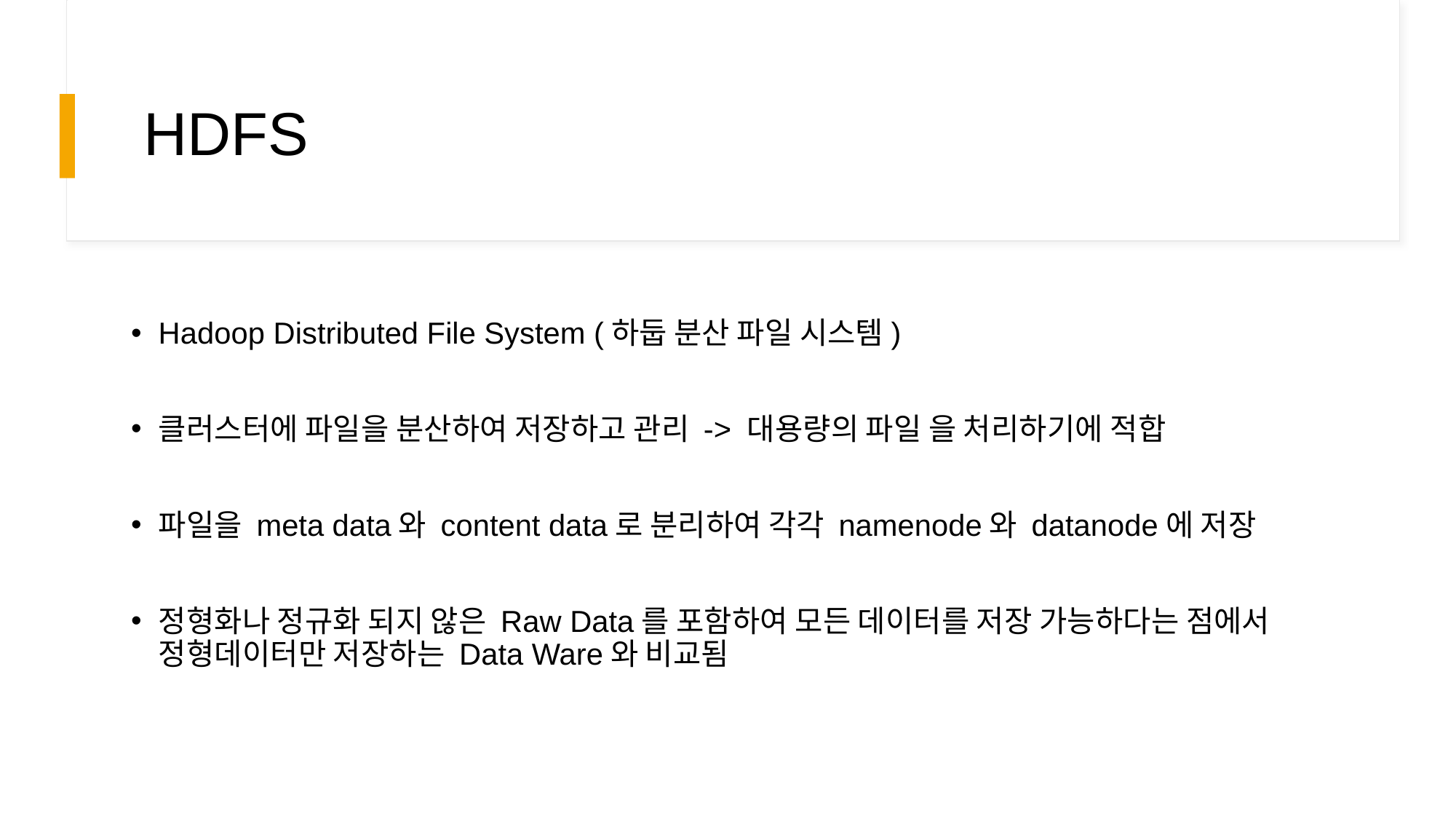

# HDFS

Hadoop Distributed File System (하둡 분산 파일 시스템)

클러스터에 파일을 분산하여 저장하고 관리 -> 대용량의 파일 을 처리하기에 적합

파일을 meta data와 content data로 분리하여 각각 namenode와 datanode에 저장

정형화나 정규화 되지 않은 Raw Data를 포함하여 모든 데이터를 저장 가능하다는 점에서 정형데이터만 저장하는 Data Ware와 비교됨